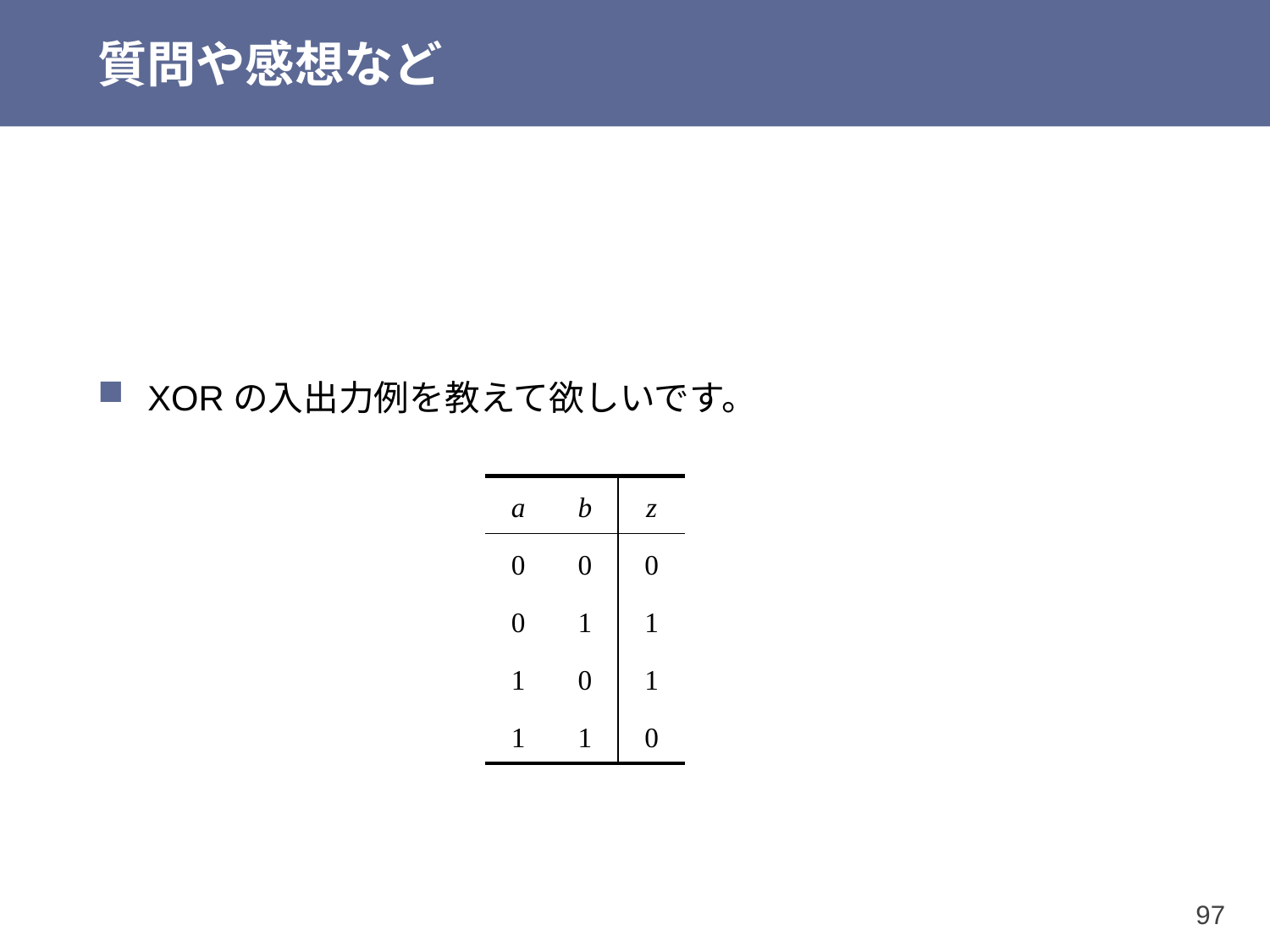

# 質問や感想など
XORの入出力例を教えて欲しいです。
| a | b | z |
| --- | --- | --- |
| 0 | 0 | 0 |
| 0 | 1 | 1 |
| 1 | 0 | 1 |
| 1 | 1 | 0 |